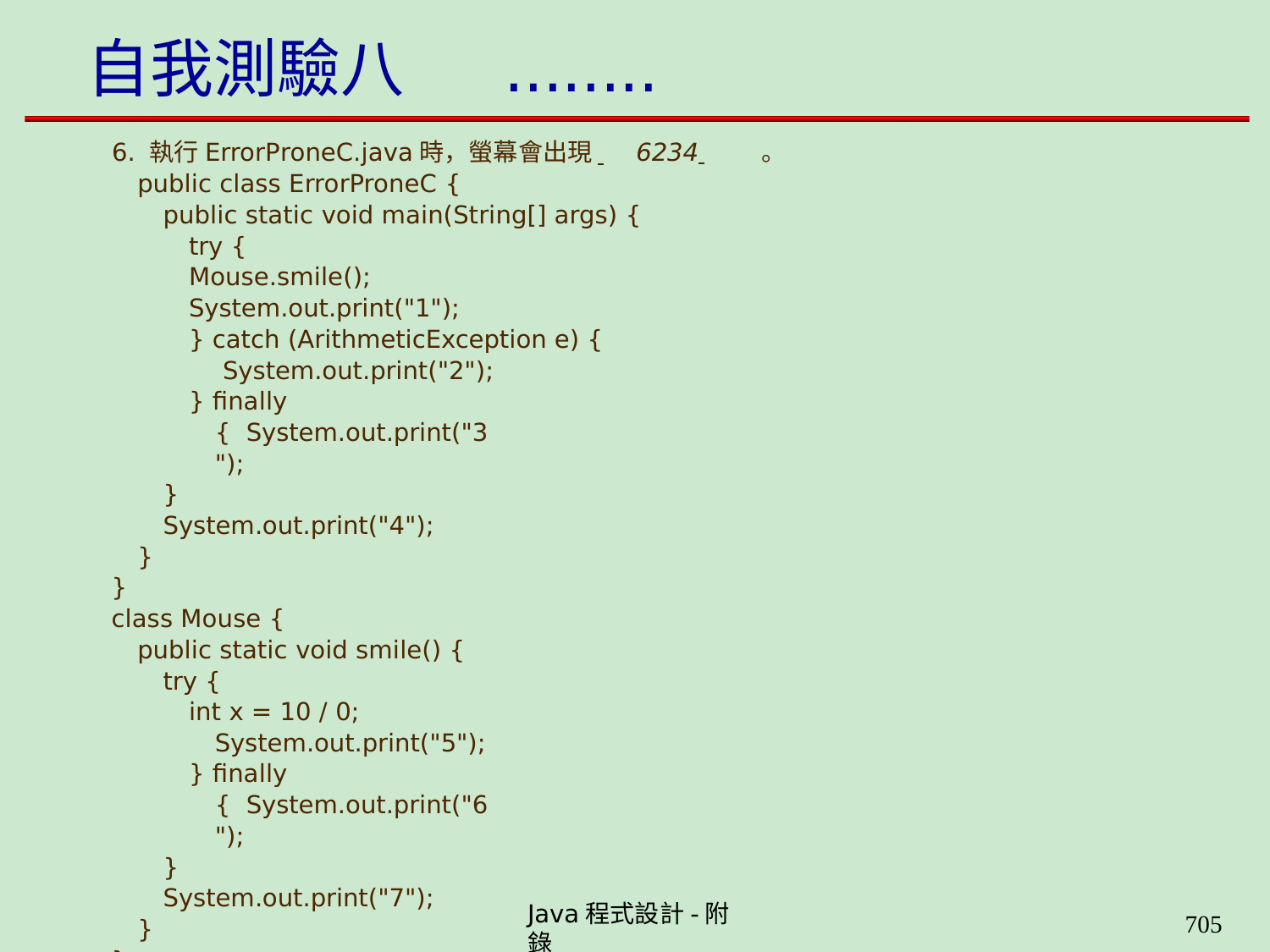

# 自我測驗八	........
6. 執行ErrorProneC.java時，螢幕會出現  	6234 	。
public class ErrorProneC {
public static void main(String[] args) {  try {
Mouse.smile();
System.out.print("1");
} catch (ArithmeticException e) {  System.out.print("2");
} finally {  System.out.print("3");
}
System.out.print("4");
}
}
class Mouse {
public static void smile() {
try {
int x = 10 / 0;  System.out.print("5");
} finally {  System.out.print("6");
}
System.out.print("7");
}
}
Java程式設計-附錄
705